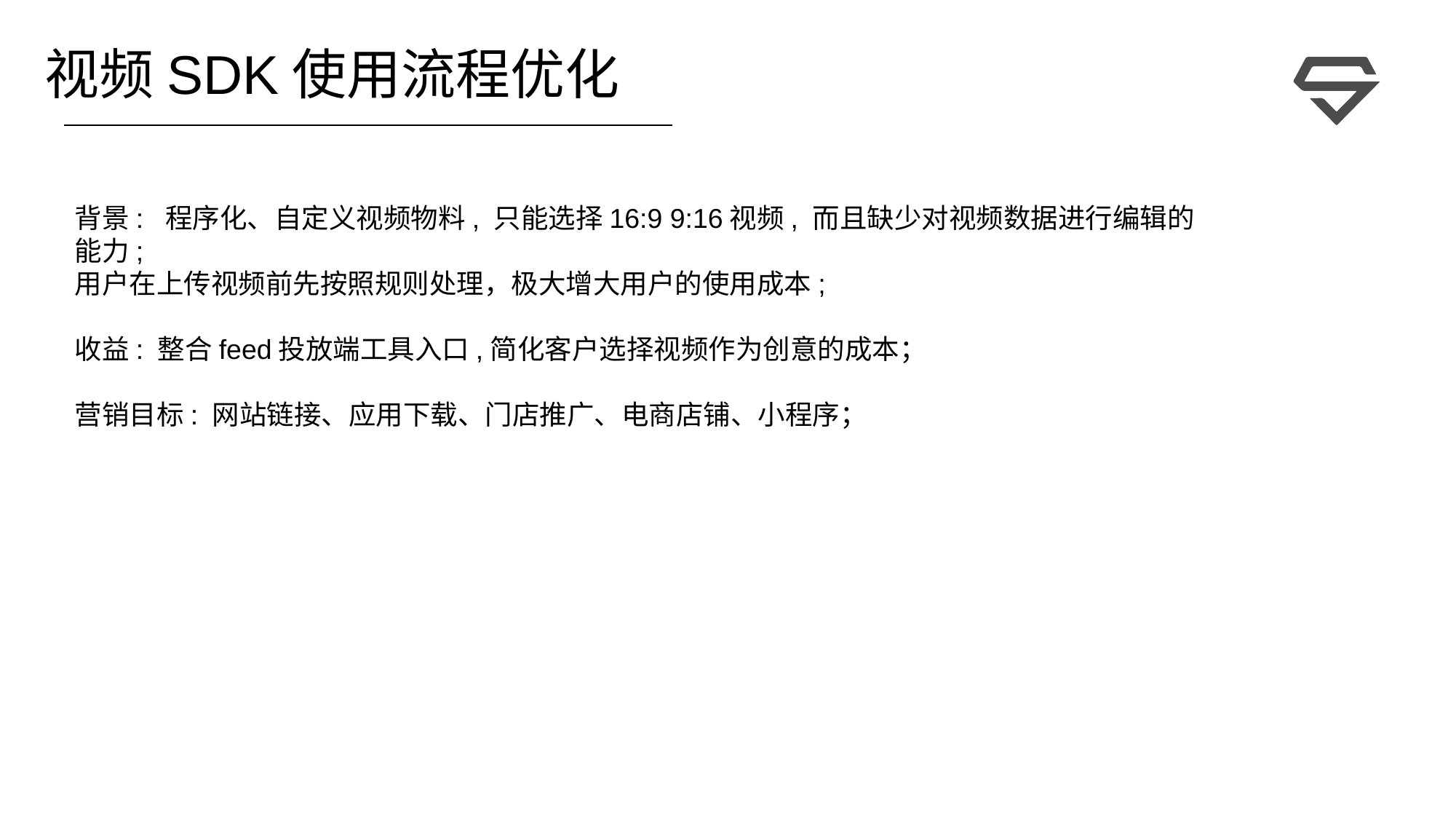

视频SDK使用流程优化

背景:  程序化、自定义视频物料, 只能选择16:9 9:16视频, 而且缺少对视频数据进行编辑的能力;
用户在上传视频前先按照规则处理，极大增大用户的使用成本;

收益: 整合feed投放端工具入口,简化客户选择视频作为创意的成本；

营销目标: 网站链接、应用下载、门店推广、电商店铺、小程序；

89%